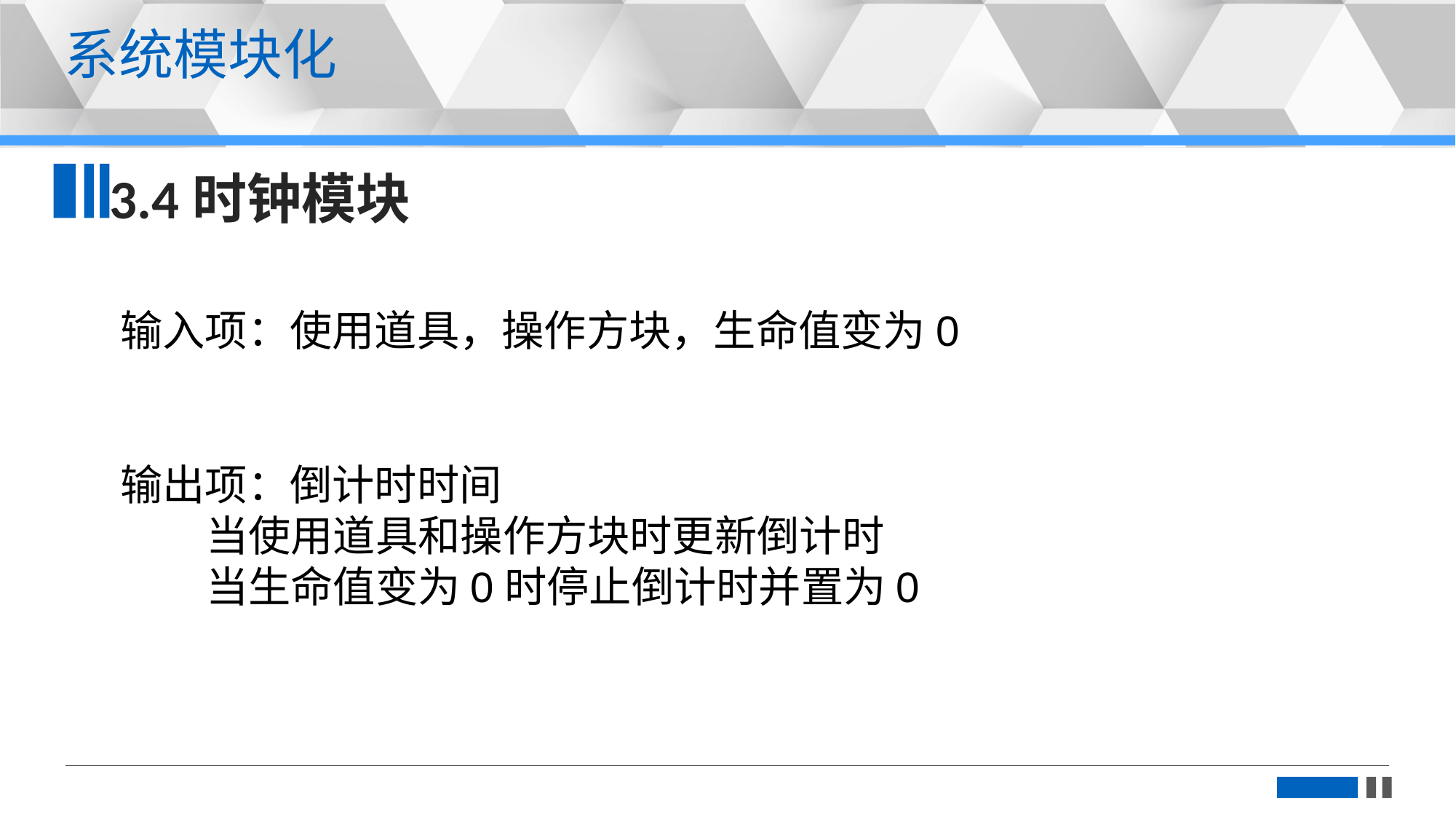

更多精品PPT模板下载：https://shop162430736.taobao.com
系统模块化

3.4时钟模块
输入项：使用道具，操作方块，生命值变为0
输出项：倒计时时间
        当使用道具和操作方块时更新倒计时
        当生命值变为0时停止倒计时并置为0
29